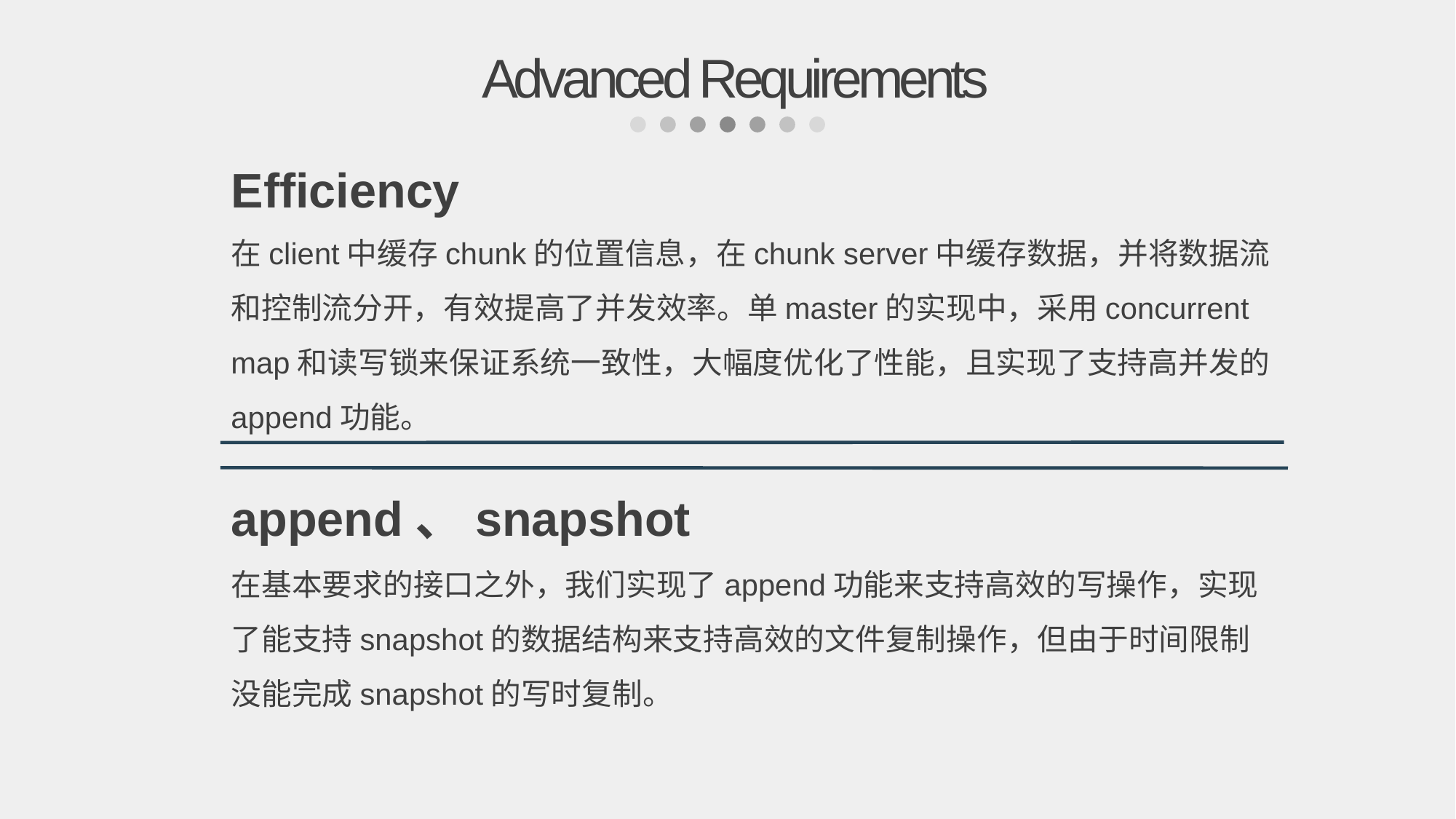

Advanced Requirements
Efficiency
在client中缓存chunk的位置信息，在chunk server中缓存数据，并将数据流和控制流分开，有效提高了并发效率。单master的实现中，采用concurrent map和读写锁来保证系统一致性，大幅度优化了性能，且实现了支持高并发的append功能。
append、snapshot
在基本要求的接口之外，我们实现了append功能来支持高效的写操作，实现了能支持snapshot的数据结构来支持高效的文件复制操作，但由于时间限制没能完成snapshot的写时复制。